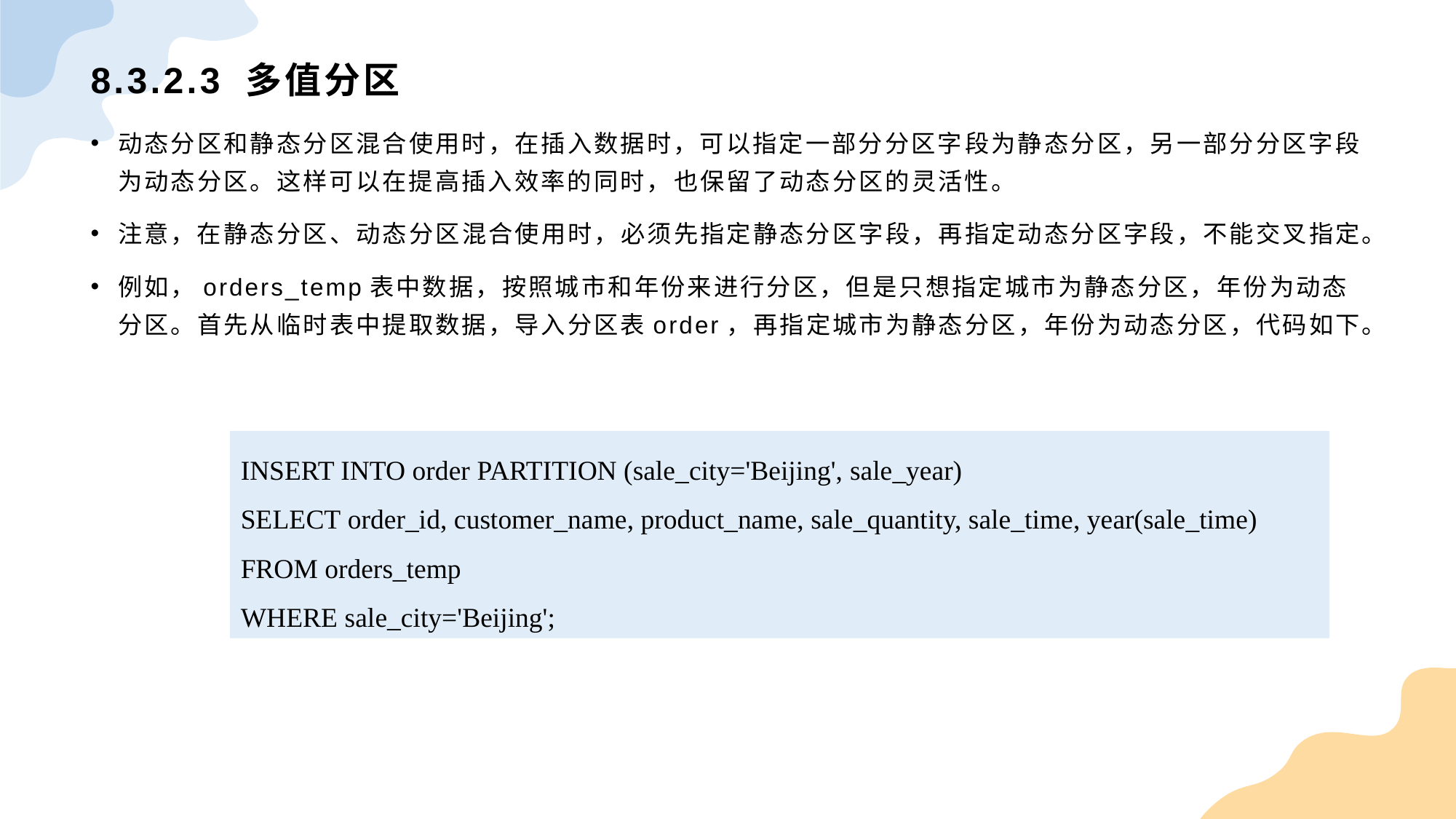

# 8.3.2.3 多值分区
动态分区和静态分区混合使用时，在插入数据时，可以指定一部分分区字段为静态分区，另一部分分区字段为动态分区。这样可以在提高插入效率的同时，也保留了动态分区的灵活性。
注意，在静态分区、动态分区混合使用时，必须先指定静态分区字段，再指定动态分区字段，不能交叉指定。
例如，orders_temp表中数据，按照城市和年份来进行分区，但是只想指定城市为静态分区，年份为动态分区。首先从临时表中提取数据，导入分区表order，再指定城市为静态分区，年份为动态分区，代码如下。
INSERT INTO order PARTITION (sale_city='Beijing', sale_year)
SELECT order_id, customer_name, product_name, sale_quantity, sale_time, year(sale_time)
FROM orders_temp
WHERE sale_city='Beijing';